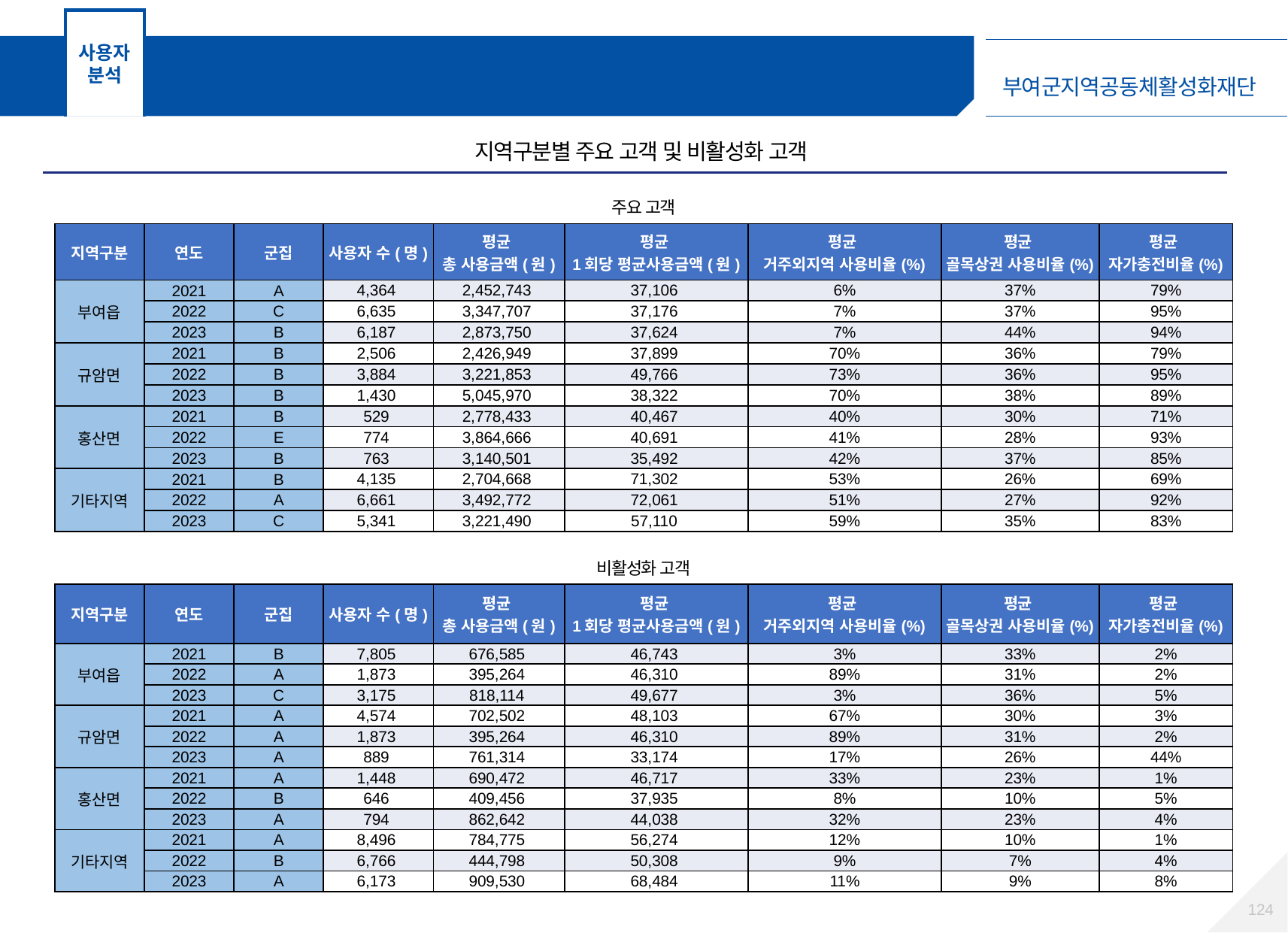

사용자
분석
고객 군집분석 – 결과 요약
지역구분별 주요 고객 및 비활성화 고객
주요 고객
| 지역구분 | 연도 | 군집 | 사용자 수(명) | 평균 총 사용금액(원) | 평균 1회당 평균사용금액(원) | 평균 거주외지역 사용비율(%) | 평균 골목상권 사용비율(%) | 평균 자가충전비율(%) |
| --- | --- | --- | --- | --- | --- | --- | --- | --- |
| 부여읍 | 2021 | A | 4,364 | 2,452,743 | 37,106 | 6% | 37% | 79% |
|  | 2022 | C | 6,635 | 3,347,707 | 37,176 | 7% | 37% | 95% |
|  | 2023 | B | 6,187 | 2,873,750 | 37,624 | 7% | 44% | 94% |
| 규암면 | 2021 | B | 2,506 | 2,426,949 | 37,899 | 70% | 36% | 79% |
|  | 2022 | B | 3,884 | 3,221,853 | 49,766 | 73% | 36% | 95% |
|  | 2023 | B | 1,430 | 5,045,970 | 38,322 | 70% | 38% | 89% |
| 홍산면 | 2021 | B | 529 | 2,778,433 | 40,467 | 40% | 30% | 71% |
|  | 2022 | E | 774 | 3,864,666 | 40,691 | 41% | 28% | 93% |
|  | 2023 | B | 763 | 3,140,501 | 35,492 | 42% | 37% | 85% |
| 기타지역 | 2021 | B | 4,135 | 2,704,668 | 71,302 | 53% | 26% | 69% |
|  | 2022 | A | 6,661 | 3,492,772 | 72,061 | 51% | 27% | 92% |
|  | 2023 | C | 5,341 | 3,221,490 | 57,110 | 59% | 35% | 83% |
비활성화 고객
| 지역구분 | 연도 | 군집 | 사용자 수(명) | 평균 총 사용금액(원) | 평균 1회당 평균사용금액(원) | 평균 거주외지역 사용비율(%) | 평균 골목상권 사용비율(%) | 평균 자가충전비율(%) |
| --- | --- | --- | --- | --- | --- | --- | --- | --- |
| 부여읍 | 2021 | B | 7,805 | 676,585 | 46,743 | 3% | 33% | 2% |
|  | 2022 | A | 1,873 | 395,264 | 46,310 | 89% | 31% | 2% |
|  | 2023 | C | 3,175 | 818,114 | 49,677 | 3% | 36% | 5% |
| 규암면 | 2021 | A | 4,574 | 702,502 | 48,103 | 67% | 30% | 3% |
|  | 2022 | A | 1,873 | 395,264 | 46,310 | 89% | 31% | 2% |
|  | 2023 | A | 889 | 761,314 | 33,174 | 17% | 26% | 44% |
| 홍산면 | 2021 | A | 1,448 | 690,472 | 46,717 | 33% | 23% | 1% |
|  | 2022 | B | 646 | 409,456 | 37,935 | 8% | 10% | 5% |
|  | 2023 | A | 794 | 862,642 | 44,038 | 32% | 23% | 4% |
| 기타지역 | 2021 | A | 8,496 | 784,775 | 56,274 | 12% | 10% | 1% |
|  | 2022 | B | 6,766 | 444,798 | 50,308 | 9% | 7% | 4% |
|  | 2023 | A | 6,173 | 909,530 | 68,484 | 11% | 9% | 8% |
124